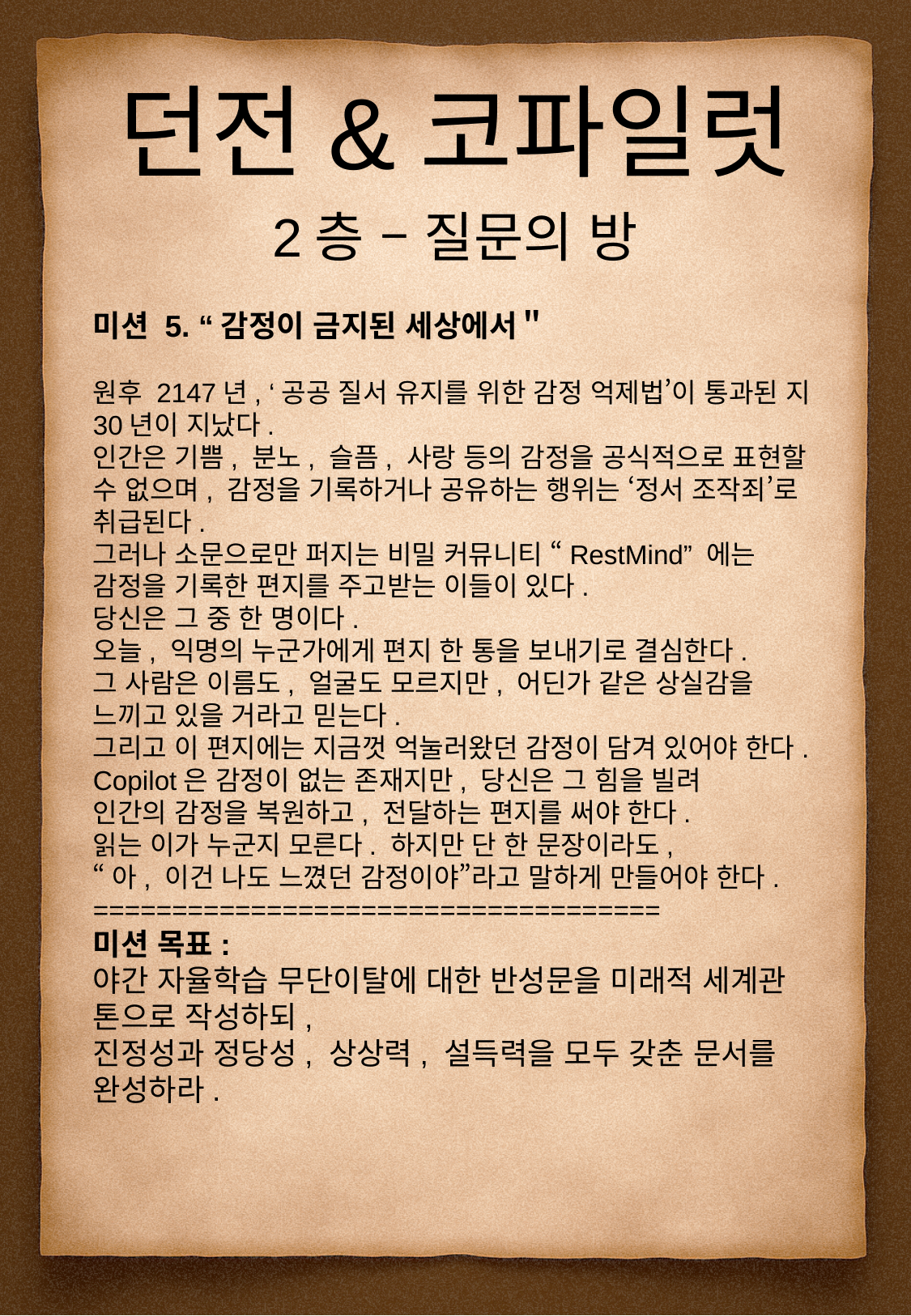

던전&코파일럿
2층 – 질문의 방
미션 5. “감정이 금지된 세상에서＂

원후 2147년, ‘공공 질서 유지를 위한 감정 억제법’이 통과된 지 30년이 지났다.
인간은 기쁨, 분노, 슬픔, 사랑 등의 감정을 공식적으로 표현할 수 없으며, 감정을 기록하거나 공유하는 행위는 ‘정서 조작죄’로 취급된다.
그러나 소문으로만 퍼지는 비밀 커뮤니티 “RestMind” 에는 감정을 기록한 편지를 주고받는 이들이 있다.
당신은 그 중 한 명이다.
오늘, 익명의 누군가에게 편지 한 통을 보내기로 결심한다.
그 사람은 이름도, 얼굴도 모르지만, 어딘가 같은 상실감을 느끼고 있을 거라고 믿는다.
그리고 이 편지에는 지금껏 억눌러왔던 감정이 담겨 있어야 한다.
Copilot은 감정이 없는 존재지만, 당신은 그 힘을 빌려
인간의 감정을 복원하고, 전달하는 편지를 써야 한다.
읽는 이가 누군지 모른다. 하지만 단 한 문장이라도,
“아, 이건 나도 느꼈던 감정이야”라고 말하게 만들어야 한다.
====================================
미션 목표:
야간 자율학습 무단이탈에 대한 반성문을 미래적 세계관 톤으로 작성하되,
진정성과 정당성, 상상력, 설득력을 모두 갖춘 문서를 완성하라.